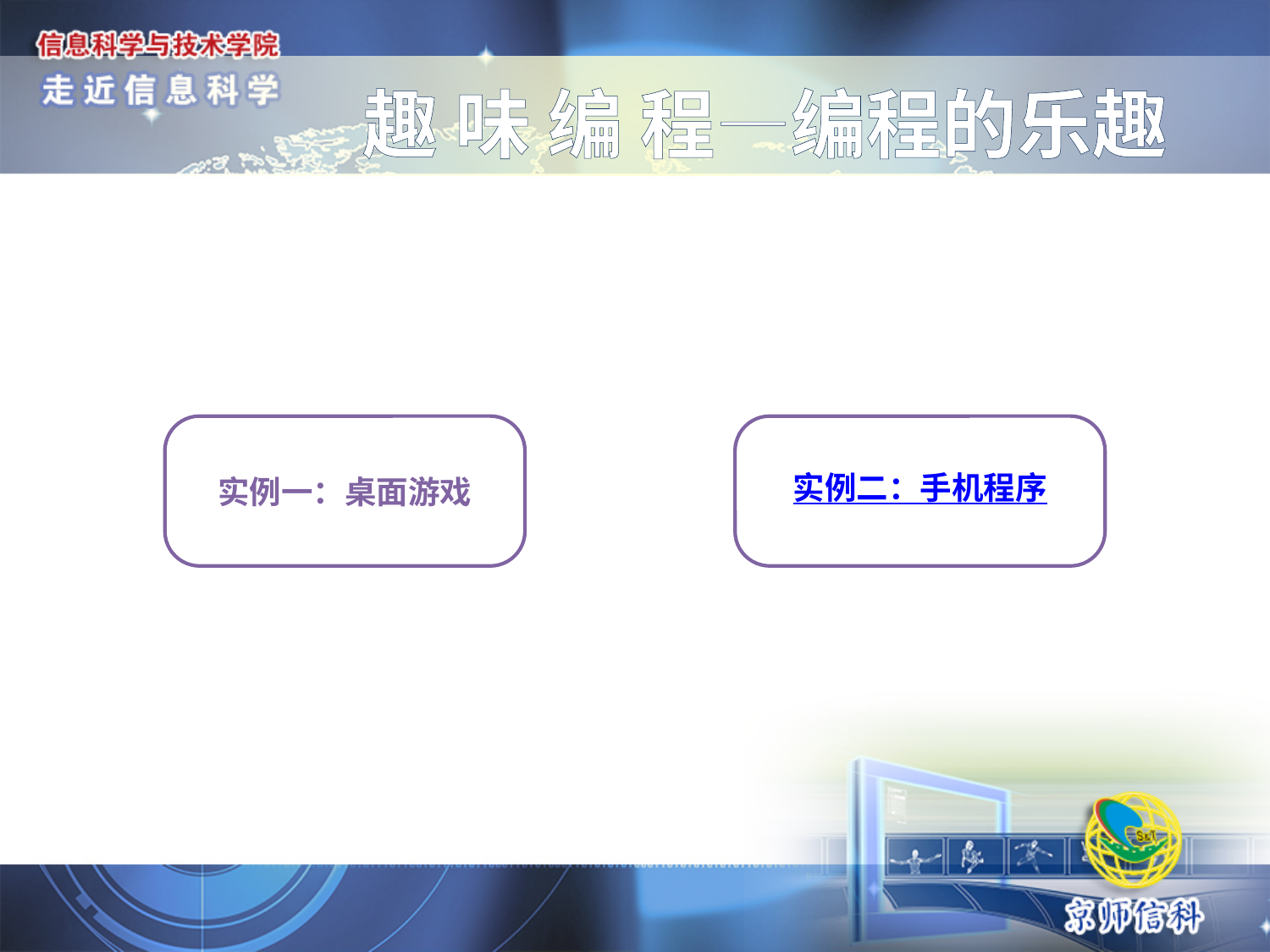

#

趣 味 编 程—编程的乐趣
实例二：手机程序
实例一：桌面游戏